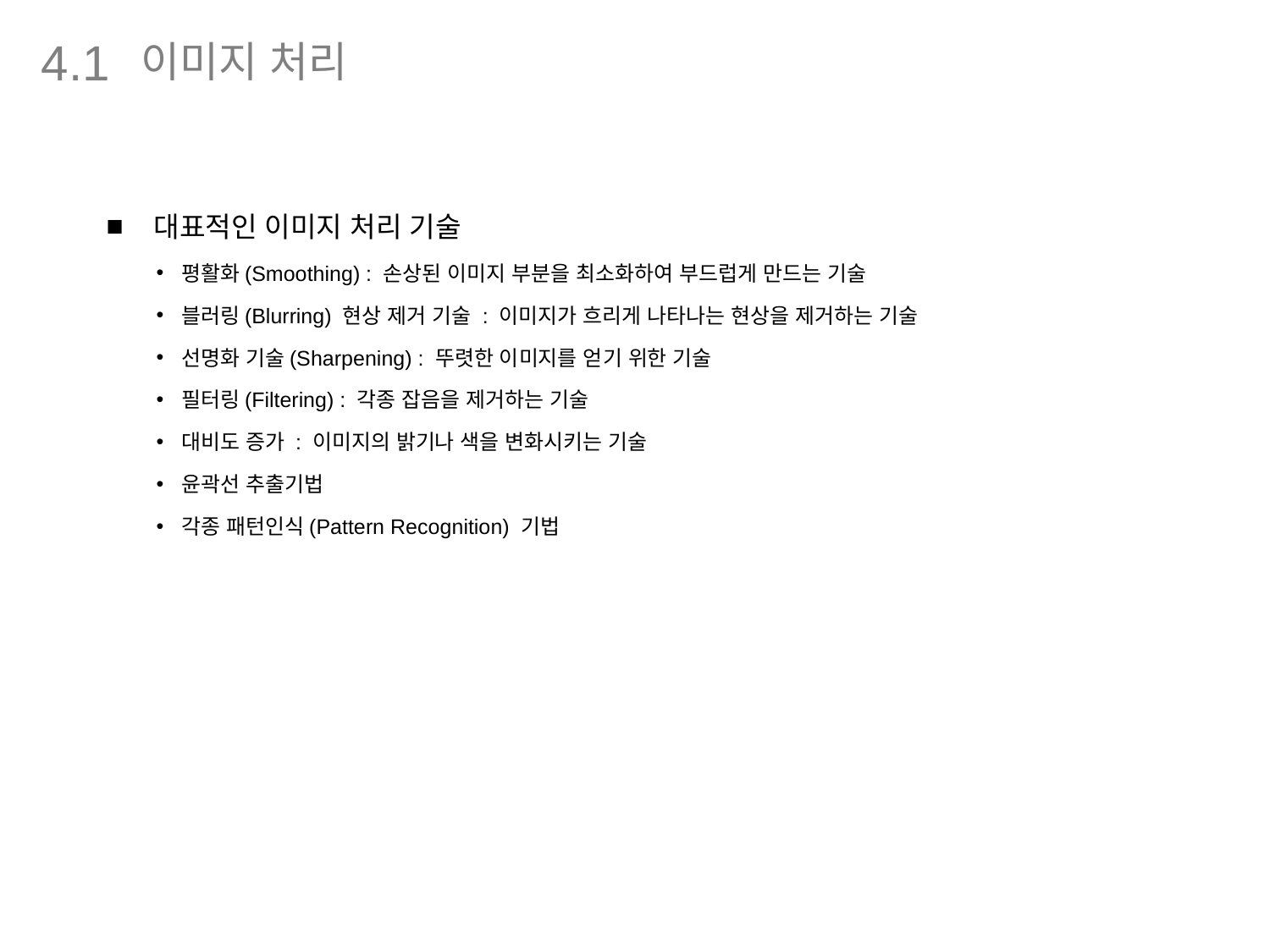

이미지 처리
4.1
대표적인 이미지 처리 기술
평활화(Smoothing) : 손상된 이미지 부분을 최소화하여 부드럽게 만드는 기술
블러링(Blurring) 현상 제거 기술 : 이미지가 흐리게 나타나는 현상을 제거하는 기술
선명화 기술(Sharpening) : 뚜렷한 이미지를 얻기 위한 기술
필터링(Filtering) : 각종 잡음을 제거하는 기술
대비도 증가 : 이미지의 밝기나 색을 변화시키는 기술
윤곽선 추출기법
각종 패턴인식(Pattern Recognition) 기법